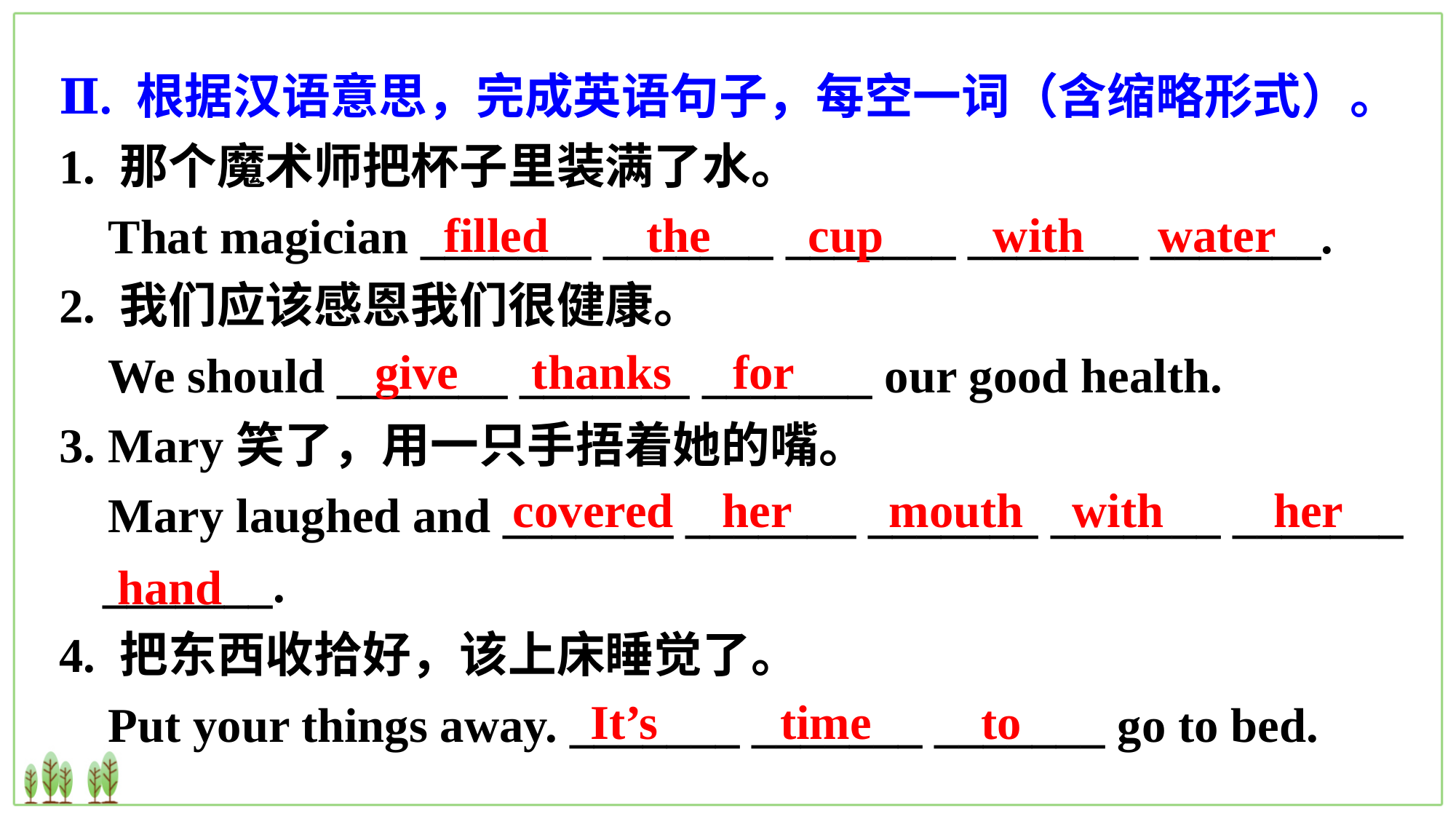

Ⅱ. 根据汉语意思，完成英语句子，每空一词（含缩略形式）。
1. 那个魔术师把杯子里装满了水。
    That magician _______ _______ _______ _______ _______.
2. 我们应该感恩我们很健康。
    We should _______ _______ _______ our good health.
3. Mary笑了，用一只手捂着她的嘴。
    Mary laughed and _______ _______ _______ _______ _______ _______.
4. 把东西收拾好，该上床睡觉了。
    Put your things away. _______ _______ _______ go to bed.
filled        the        cup         with      water
give      thanks     for
covered    her        mouth    with         her
hand
It’s          time         to